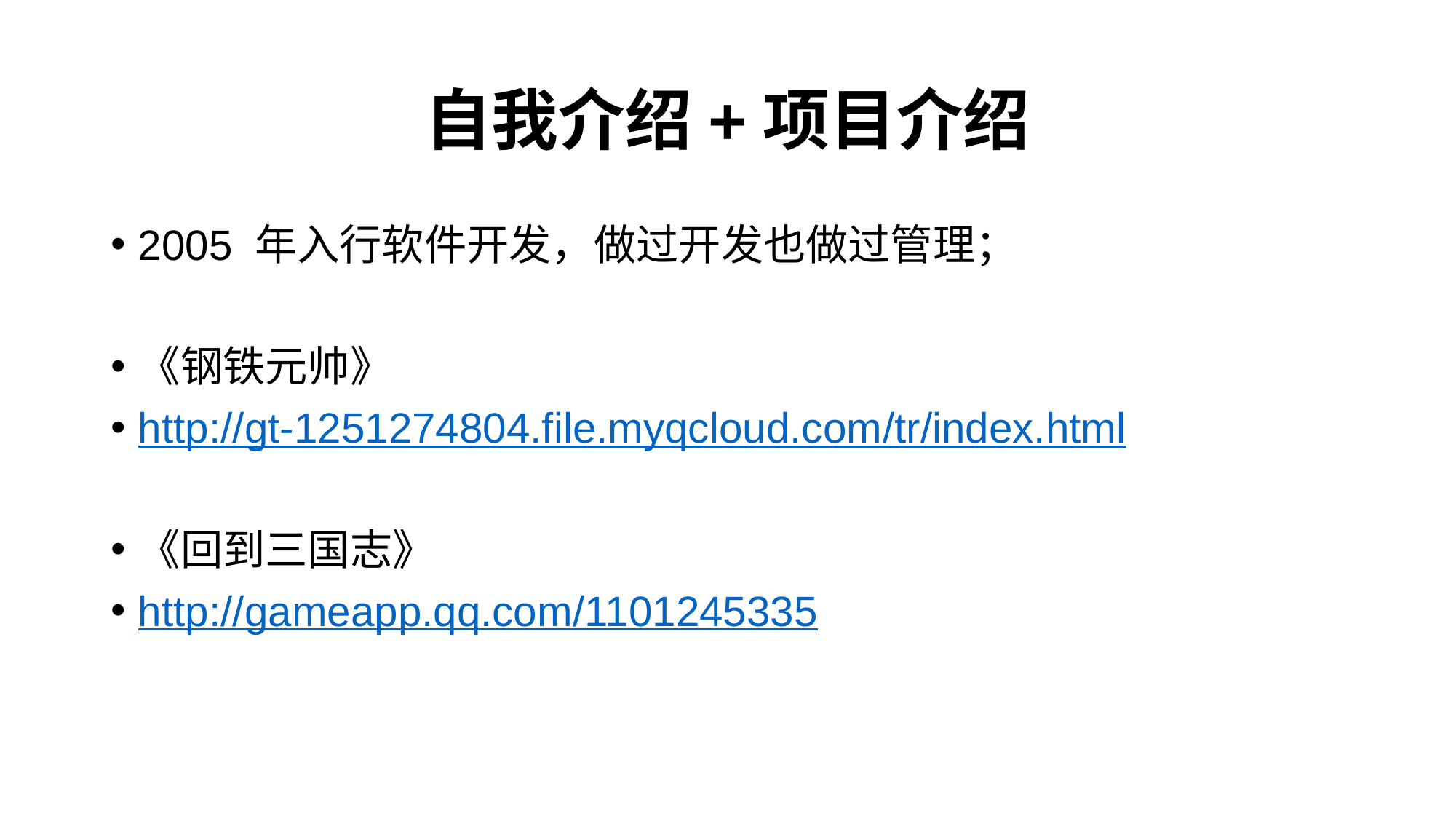

# 自我介绍+项目介绍
2005 年入行软件开发，做过开发也做过管理；

《钢铁元帅》
http://gt-1251274804.file.myqcloud.com/tr/index.html

《回到三国志》
http://gameapp.qq.com/1101245335